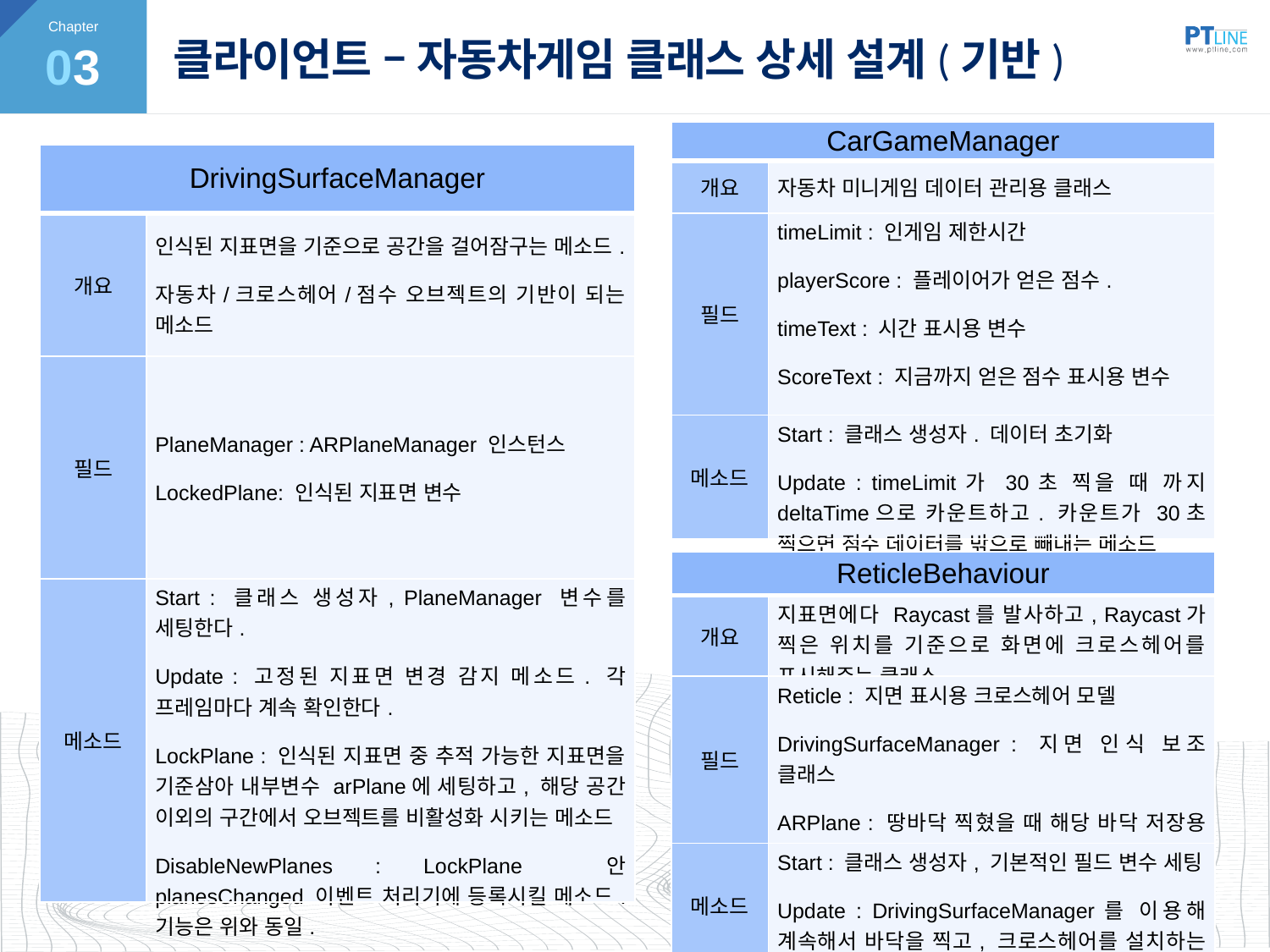

03
# 클라이언트 – 자동차게임 클래스 상세 설계(기반)
| CarGameManager |  |
| --- | --- |
| 개요 | 자동차 미니게임 데이터 관리용 클래스 |
| 필드 | timeLimit : 인게임 제한시간 playerScore : 플레이어가 얻은 점수. timeText : 시간 표시용 변수 ScoreText : 지금까지 얻은 점수 표시용 변수 resultScore : 세션 최종 점수. 입출력용 |
| 메소드 | Start : 클래스 생성자. 데이터 초기화 Update : timeLimit가 30초 찍을 때 까지 deltaTime으로 카운트하고. 카운트가 30초 찍으면 점수 데이터를 밖으로 빼내는 메소드 |
| DrivingSurfaceManager |  |
| --- | --- |
| 개요 | 인식된 지표면을 기준으로 공간을 걸어잠구는 메소드. 자동차/크로스헤어/점수 오브젝트의 기반이 되는 메소드 |
| 필드 | PlaneManager : ARPlaneManager 인스턴스 LockedPlane: 인식된 지표면 변수 |
| 메소드 | Start : 클래스 생성자, PlaneManager 변수를 세팅한다. Update : 고정된 지표면 변경 감지 메소드. 각 프레임마다 계속 확인한다. LockPlane : 인식된 지표면 중 추적 가능한 지표면을 기준삼아 내부변수 arPlane에 세팅하고, 해당 공간 이외의 구간에서 오브젝트를 비활성화 시키는 메소드 DisableNewPlanes : LockPlane 안 planesChanged 이벤트 처리기에 등록시킬 메소드. 기능은 위와 동일. |
| ReticleBehaviour |  |
| --- | --- |
| 개요 | 지표면에다 Raycast를 발사하고, Raycast가 찍은 위치를 기준으로 화면에 크로스헤어를 표시해주는 클래스 |
| 필드 | Reticle : 지면 표시용 크로스헤어 모델 DrivingSurfaceManager : 지면 인식 보조 클래스 ARPlane : 땅바닥 찍혔을 때 해당 바닥 저장용 변수 |
| 메소드 | Start : 클래스 생성자, 기본적인 필드 변수 세팅 Update : DrivingSurfaceManager를 이용해 계속해서 바닥을 찍고, 크로스헤어를 설치하는 메소드 |